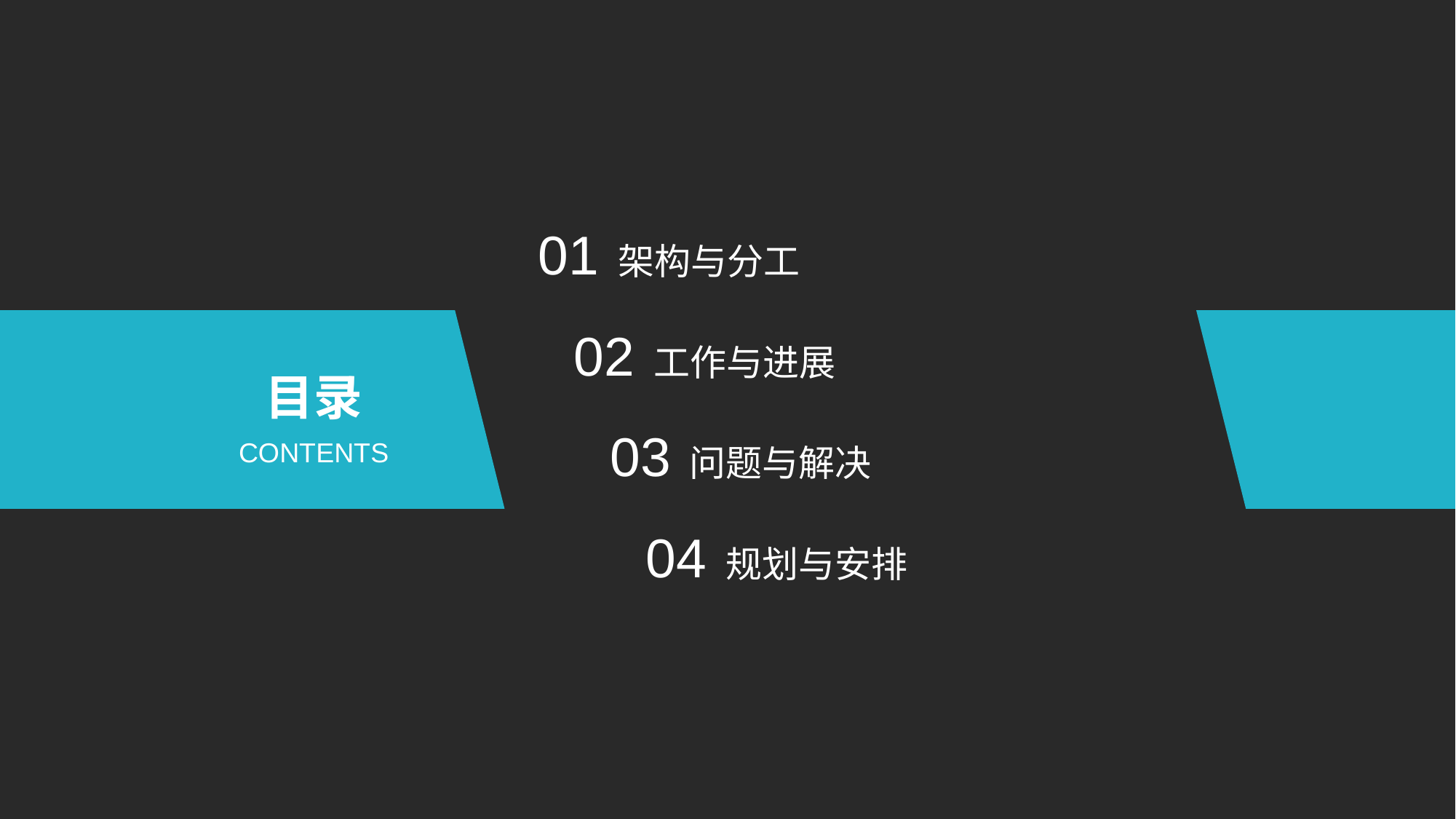

01 架构与分工
02 工作与进展
03 问题与解决
04 规划与安排

目录
CONTENTS